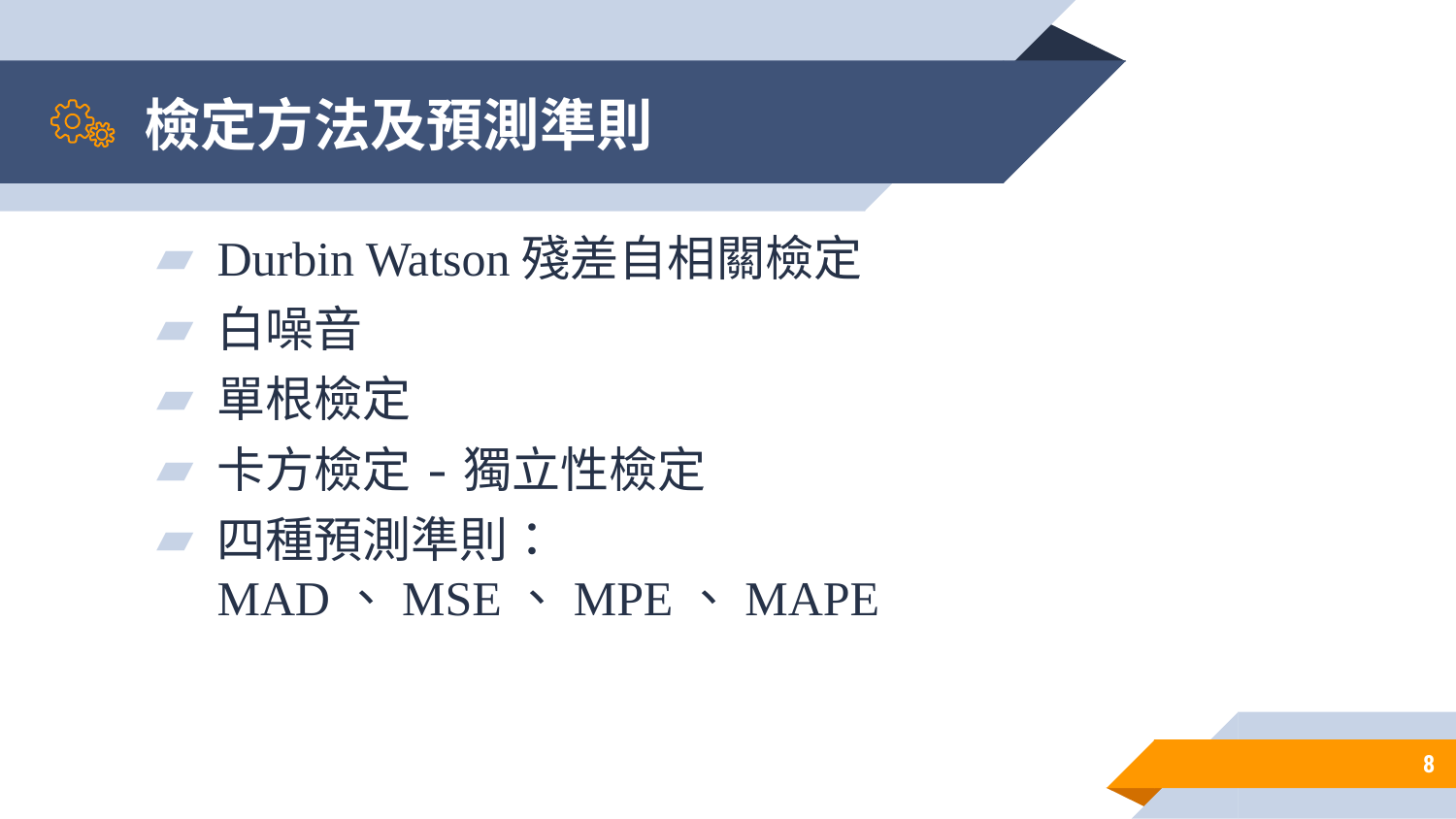

# 檢定方法及預測準則

Durbin Watson殘差自相關檢定
白噪音
單根檢定
卡方檢定-獨立性檢定
四種預測準則：MAD、MSE、MPE、MAPE

8